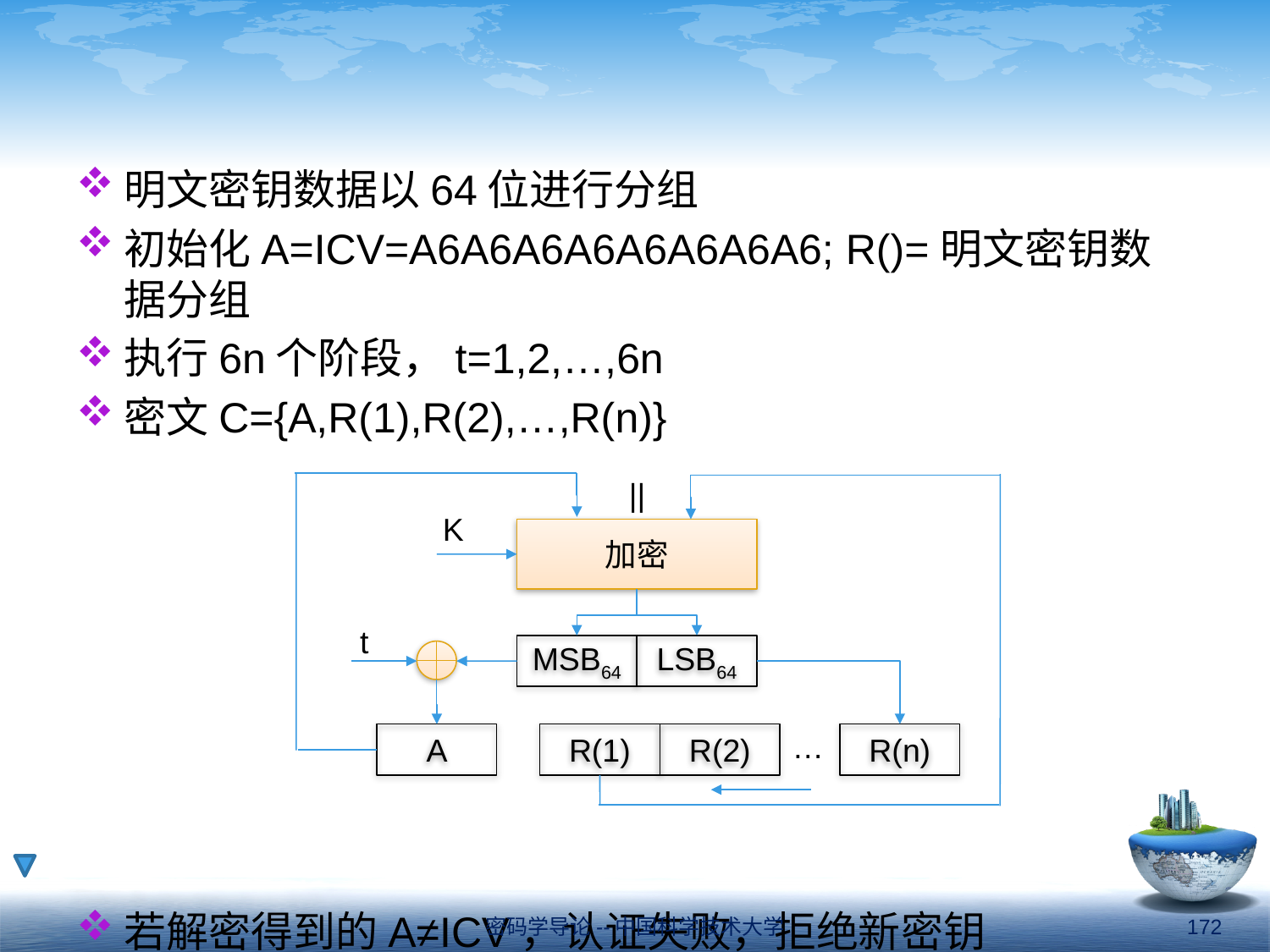

#
明文密钥数据以64位进行分组
初始化A=ICV=A6A6A6A6A6A6A6A6; R()=明文密钥数据分组
执行6n个阶段，t=1,2,…,6n
密文C={A,R(1),R(2),…,R(n)}

若解密得到的A≠ICV，认证失败，拒绝新密钥
||
K
加密
t
MSB64
LSB64

…
A
R(1)
R(2)
R(n)

密码学导论--中国科学技术大学
172